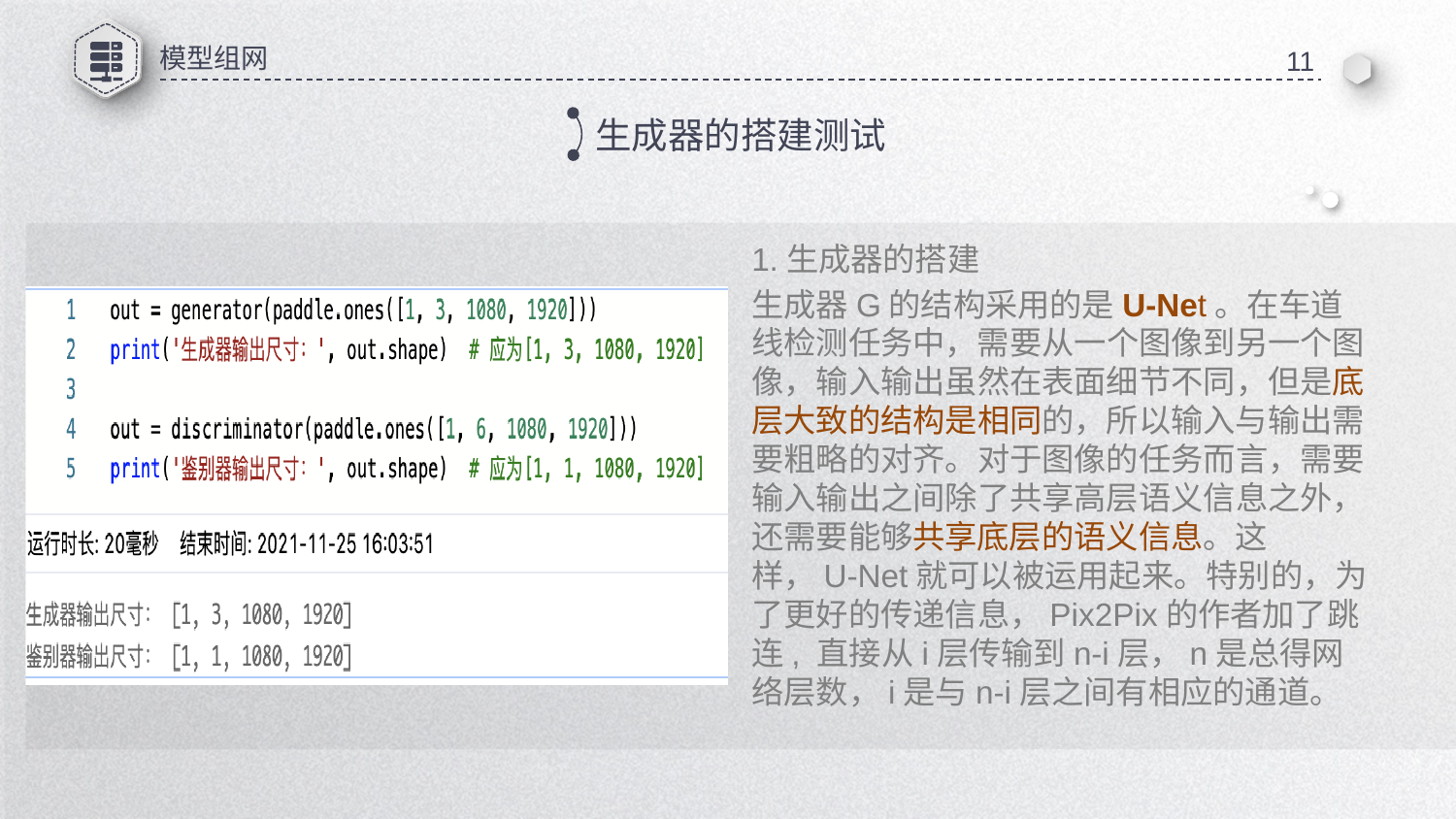

模型组网
11

生成器的搭建测试

1.生成器的搭建
生成器G的结构采用的是U-Net。在车道线检测任务中，需要从一个图像到另一个图像，输入输出虽然在表面细节不同，但是底层大致的结构是相同的，所以输入与输出需要粗略的对齐。对于图像的任务而言，需要输入输出之间除了共享高层语义信息之外，还需要能够共享底层的语义信息。这样，U-Net就可以被运用起来。特别的，为了更好的传递信息，Pix2Pix的作者加了跳连, 直接从i层传输到n-i层，n是总得网络层数，i是与n-i层之间有相应的通道。